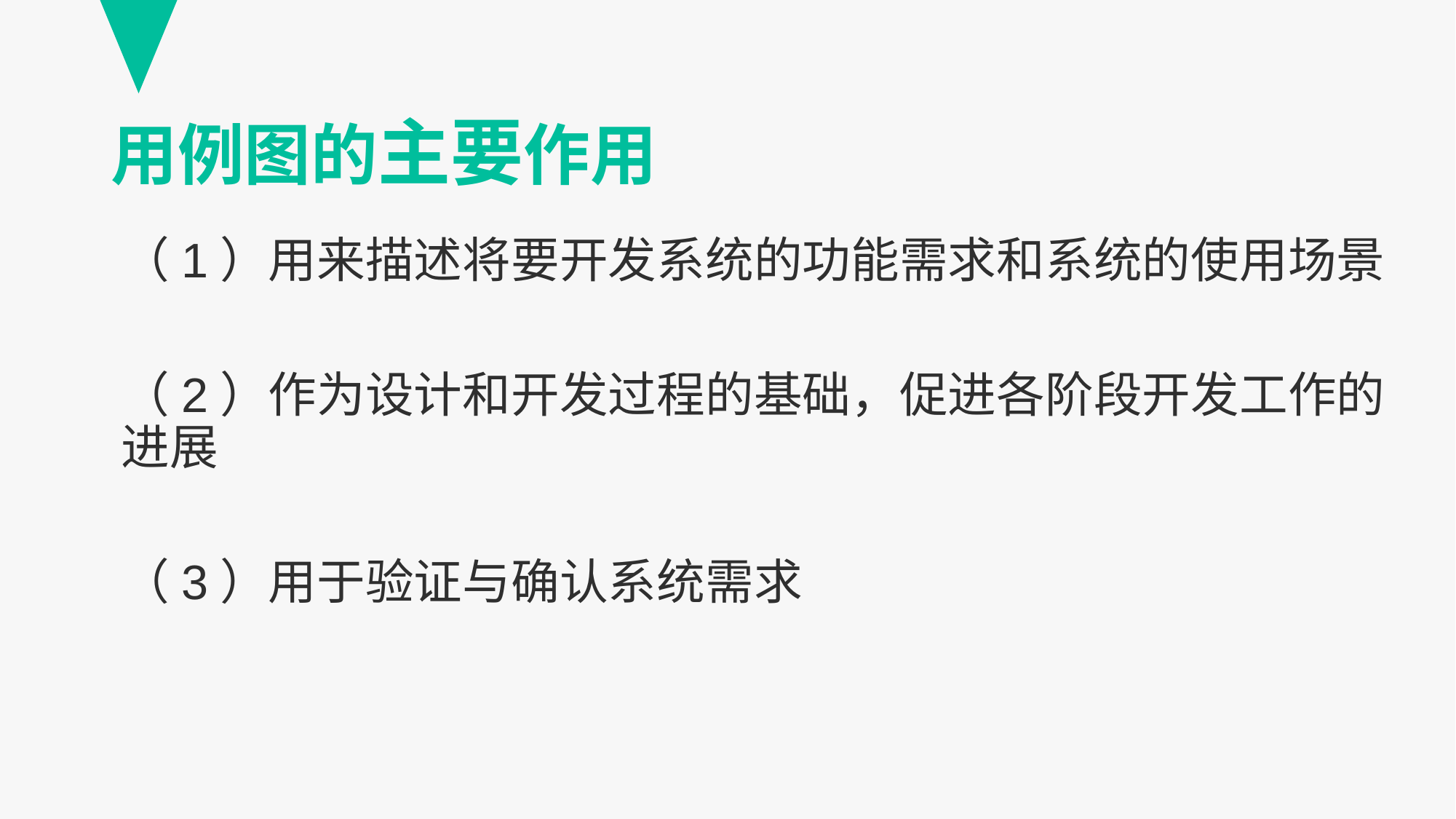

# 用例图的主要作用
（1）用来描述将要开发系统的功能需求和系统的使用场景

（2）作为设计和开发过程的基础，促进各阶段开发工作的进展

（3）用于验证与确认系统需求